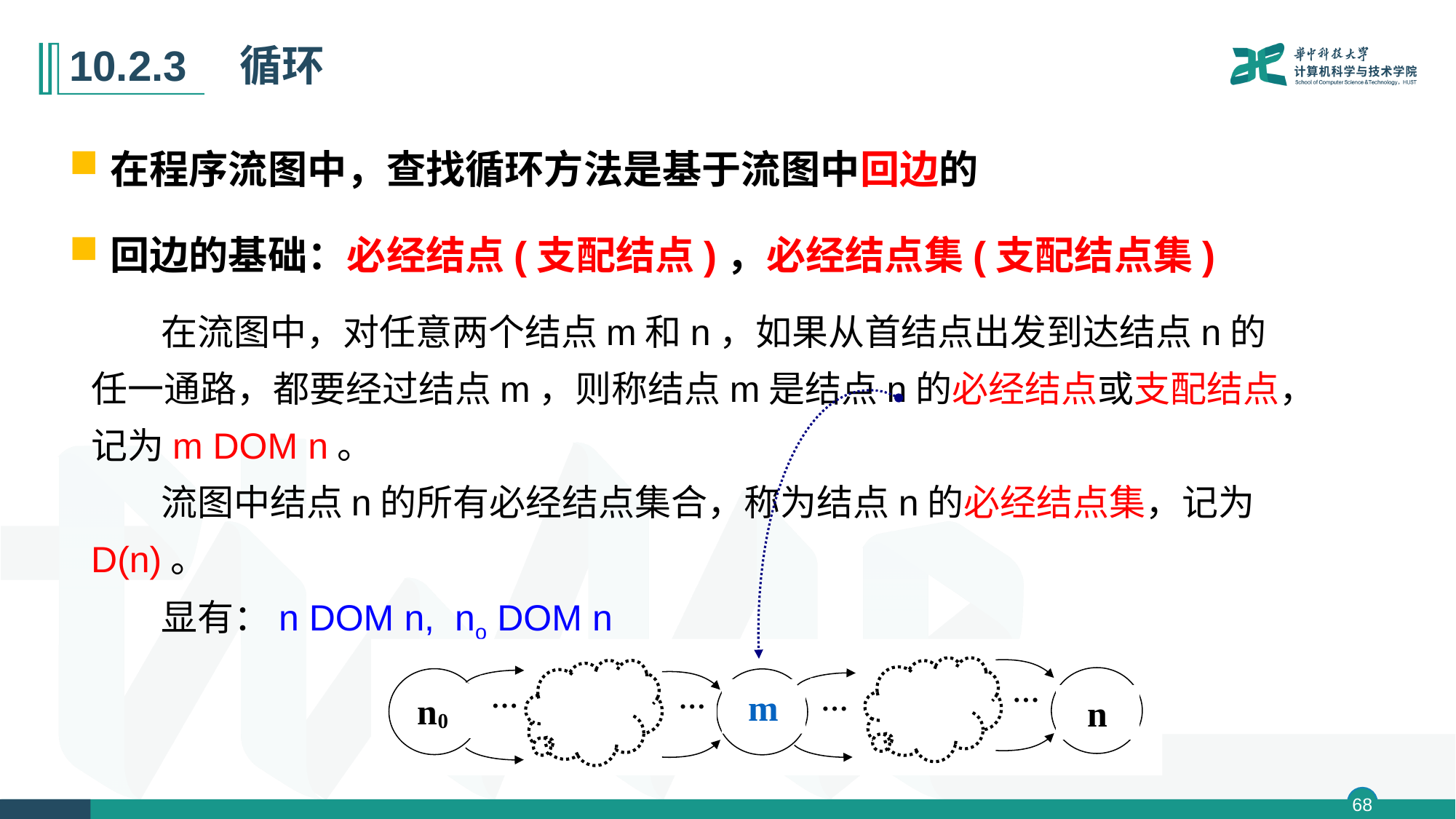

# 10.2.3　循环
在程序流图中，查找循环方法是基于流图中回边的
回边的基础：必经结点(支配结点)，必经结点集(支配结点集)

在流图中，对任意两个结点m和n，如果从首结点出发到达结点n的任一通路，都要经过结点m，则称结点m是结点n的必经结点或支配结点，记为m DOM n。
流图中结点n的所有必经结点集合，称为结点n的必经结点集，记为D(n)。
显有：n DOM n,  no DOM n

…
…
m
n0
n
…
…